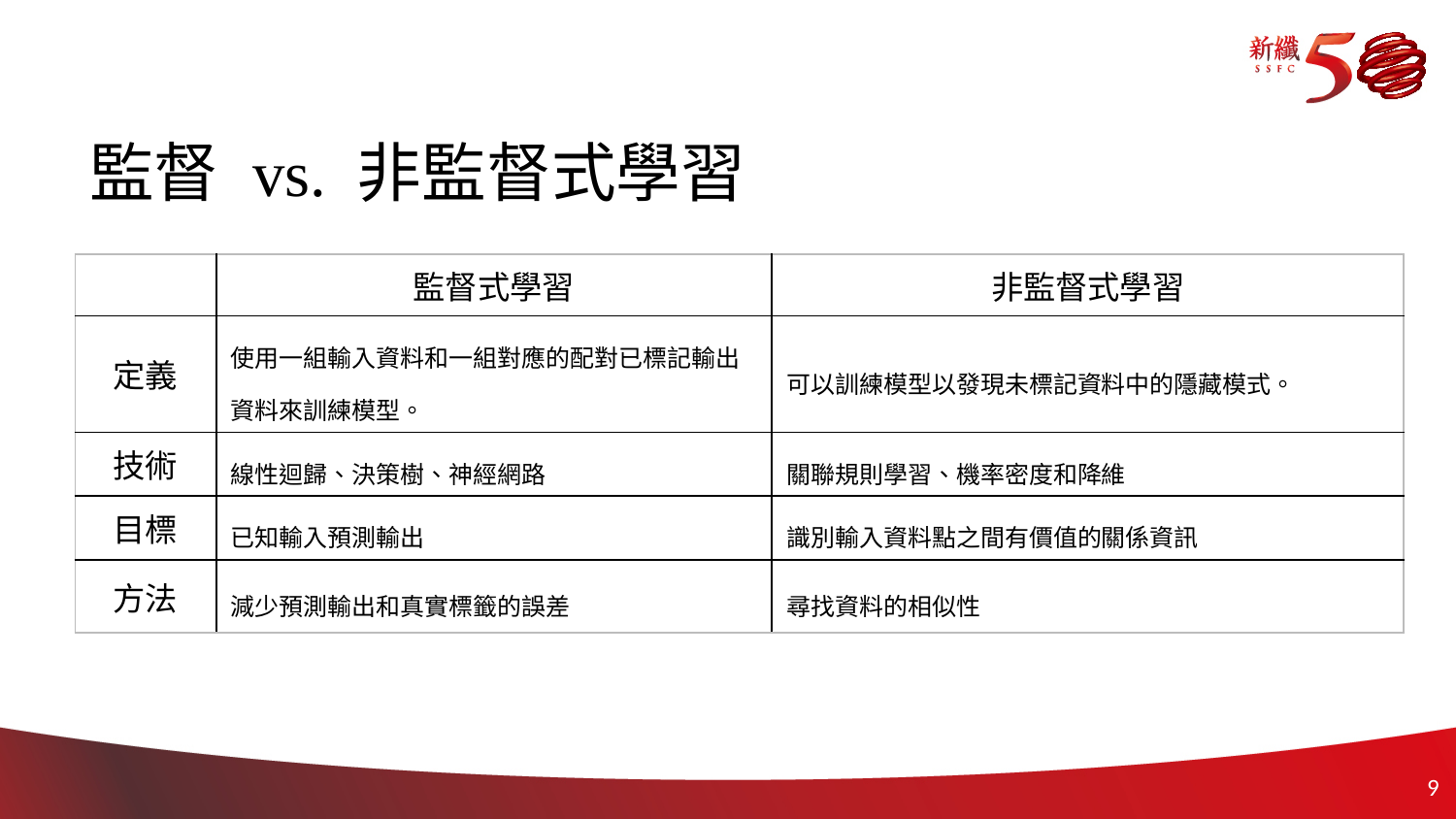

監督 vs. 非監督式學習
|  | 監督式學習 | 非監督式學習 |
| --- | --- | --- |
| 定義 | 使用一組輸入資料和一組對應的配對已標記輸出資料來訓練模型。 | 可以訓練模型以發現未標記資料中的隱藏模式。 |
| 技術 | 線性迴歸、決策樹、神經網路 | 關聯規則學習、機率密度和降維 |
| 目標 | 已知輸入預測輸出 | 識別輸入資料點之間有價值的關係資訊 |
| 方法 | 減少預測輸出和真實標籤的誤差 | 尋找資料的相似性 |
9